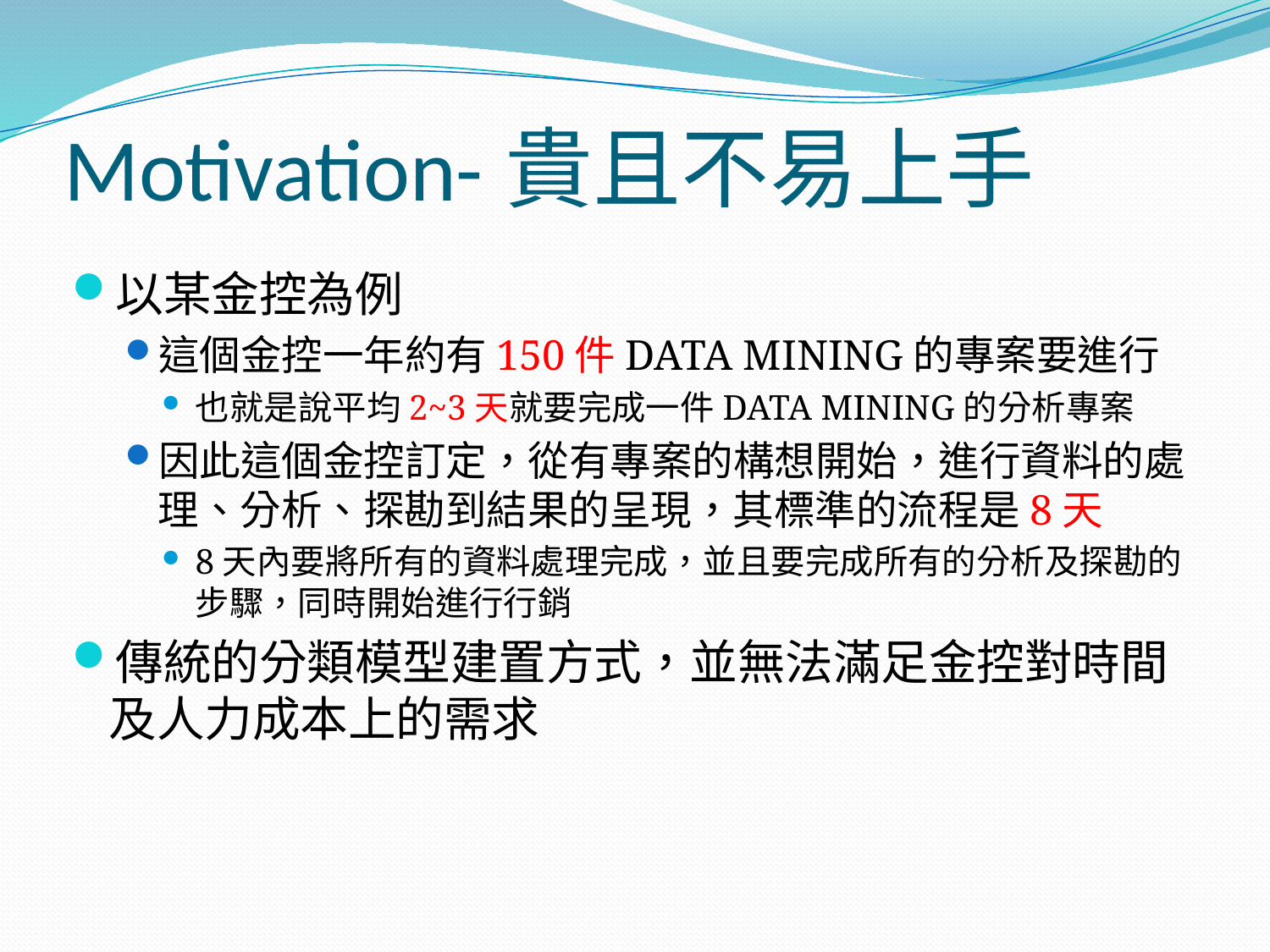

# Motivation-貴且不易上手
以某金控為例
這個金控一年約有150件DATA MINING的專案要進行
也就是說平均2~3天就要完成一件DATA MINING的分析專案
因此這個金控訂定，從有專案的構想開始，進行資料的處理、分析、探勘到結果的呈現，其標準的流程是8天
8天內要將所有的資料處理完成，並且要完成所有的分析及探勘的步驟，同時開始進行行銷
傳統的分類模型建置方式，並無法滿足金控對時間及人力成本上的需求